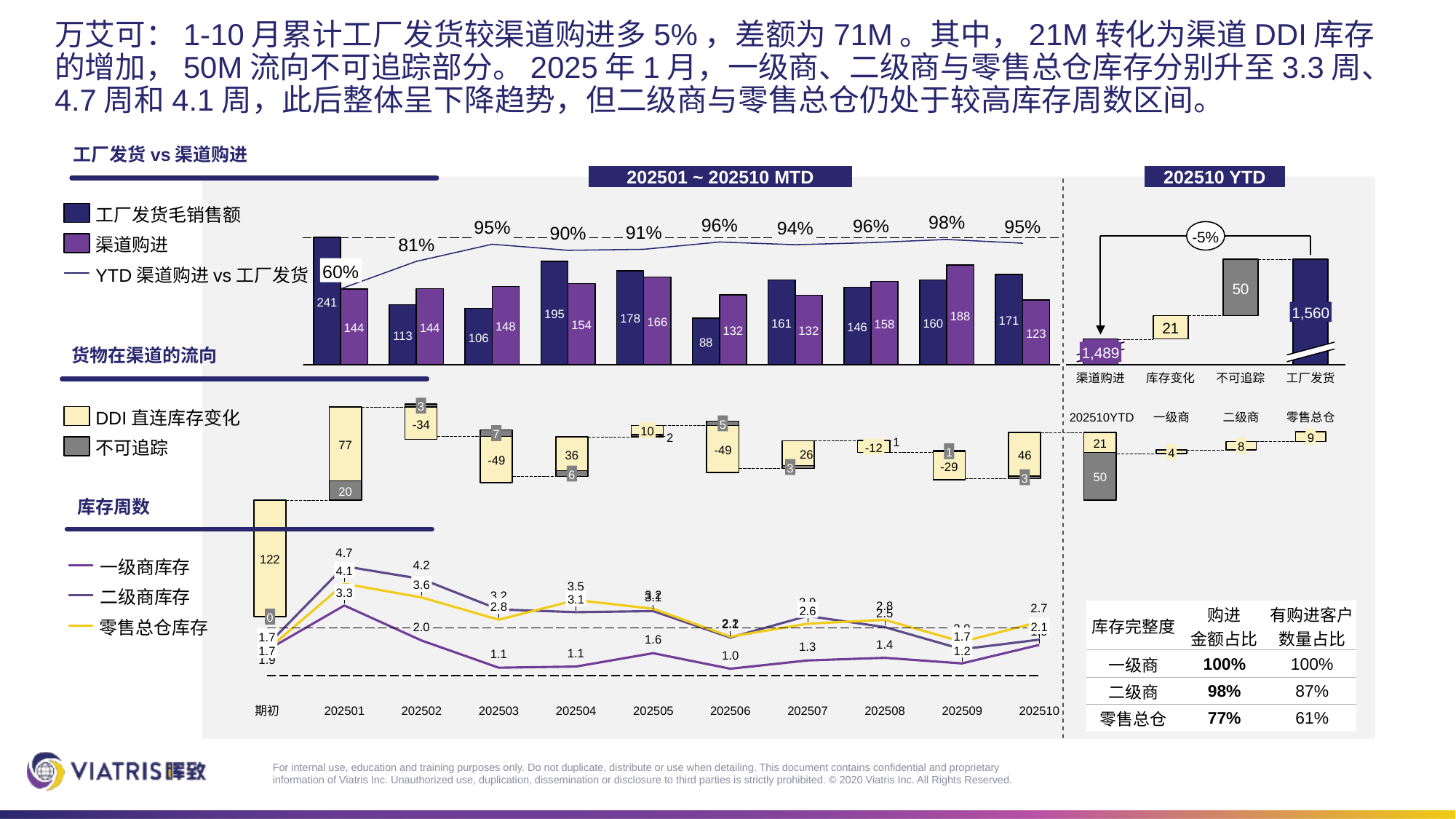

# 万艾可：1-10月累计工厂发货较渠道购进多5%，差额为71M。其中，21M转化为渠道DDI库存的增加，50M流向不可追踪部分。2025年1月，一级商、二级商与零售总仓库存分别升至3.3周、4.7周和4.1周，此后整体呈下降趋势，但二级商与零售总仓仍处于较高库存周数区间。
工厂发货vs渠道购进
202501 ~ 202510 MTD
202510 YTD

工厂发货毛销售额

98%
96%
96%
95%
95%
94%
91%
90%
-5%

### Chart

| Category |  |  |  |
|---|---|---|---|
81%
渠道购进

### Chart

| Category |  |  |
|---|---|---|
60%
YTD渠道购进vs工厂发货
50
241
1,560
195
188
178
171
166
161
160
158
154
21
148
146
144
144
132
132
123
113
106
88
货物在渠道的流向
1,489

渠道购进
库存变化
不可追踪
工厂发货

### Chart

| Category |  |  |  |
|---|---|---|---|
3
DDI直连库存变化

202510YTD
一级商
二级商
零售总仓
-34
5

### Chart

| Category |  |  |
|---|---|---|
10
7
2
9
1
不可追踪
21
77

8
-12
-49
1
4
26
36
46
-49
-29
3
6
50
3
20
库存周数

### Chart

| Category |  |  |  |
|---|---|---|---|
122
一级商库存
4.1
3.6
二级商库存
3.3
3.1
2.8
| 库存完整度 | 购进 金额占比 | 有购进客户数量占比 |
| --- | --- | --- |
| 一级商 | 100% | 100% |
| 二级商 | 98% | 87% |
| 零售总仓 | 77% | 61% |
2.6
0
零售总仓库存
2.1
1.7
1.7
1.2
1.7
期初
202501
202502
202503
202504
202505
202506
202507
202508
202509
202510